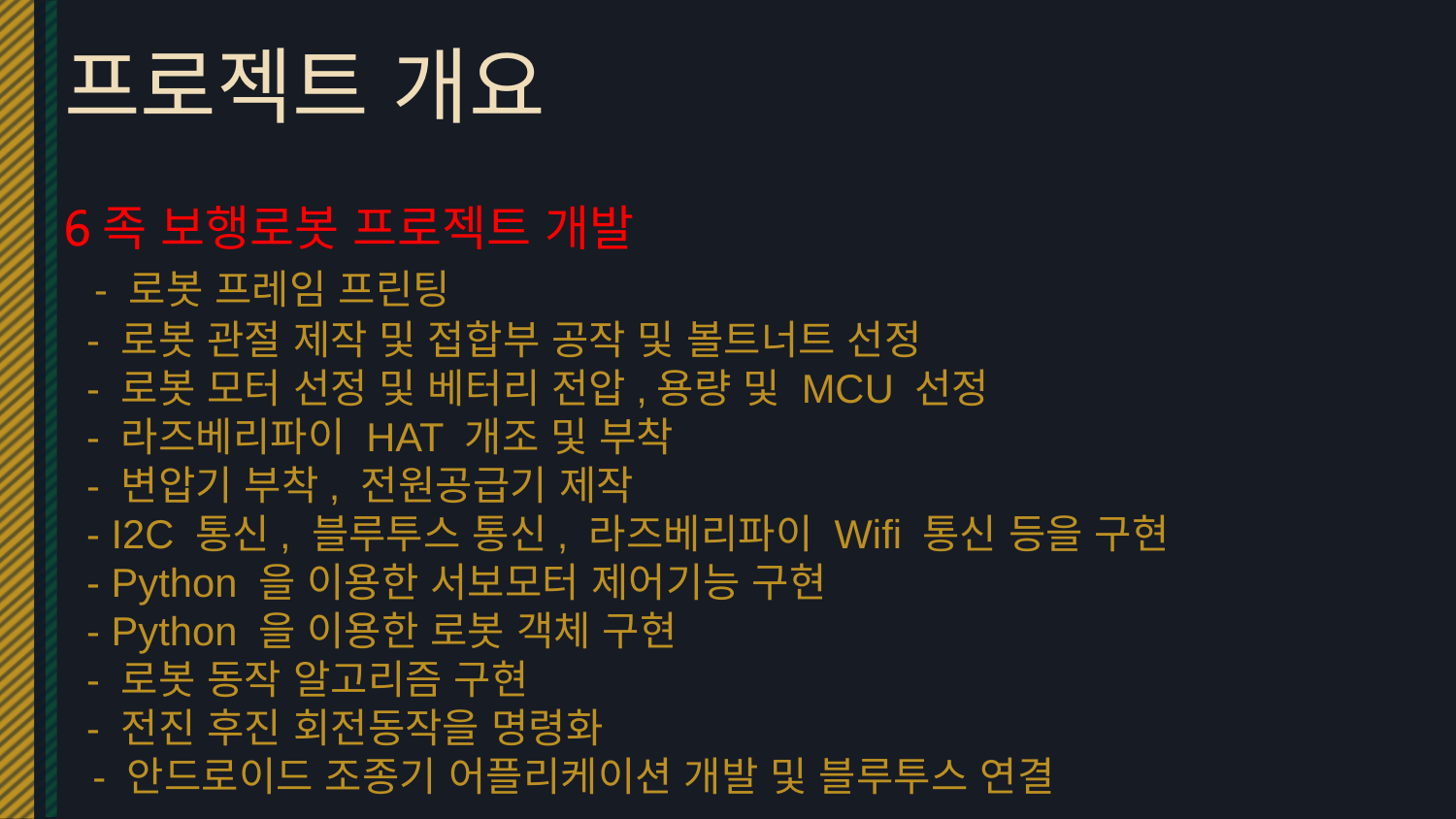

# 프로젝트 개요
6족 보행로봇 프로젝트 개발
  - 로봇 프레임 프린팅
  - 로봇 관절 제작 및 접합부 공작 및 볼트너트 선정
  - 로봇 모터 선정 및 베터리 전압,용량 및 MCU 선정
  - 라즈베리파이 HAT 개조 및 부착
  - 변압기 부착, 전원공급기 제작
  - I2C 통신, 블루투스 통신, 라즈베리파이 Wifi 통신 등을 구현
  - Python 을 이용한 서보모터 제어기능 구현
  - Python 을 이용한 로봇 객체 구현
  - 로봇 동작 알고리즘 구현
  - 전진 후진 회전동작을 명령화
	- 안드로이드 조종기 어플리케이션 개발 및 블루투스 연결